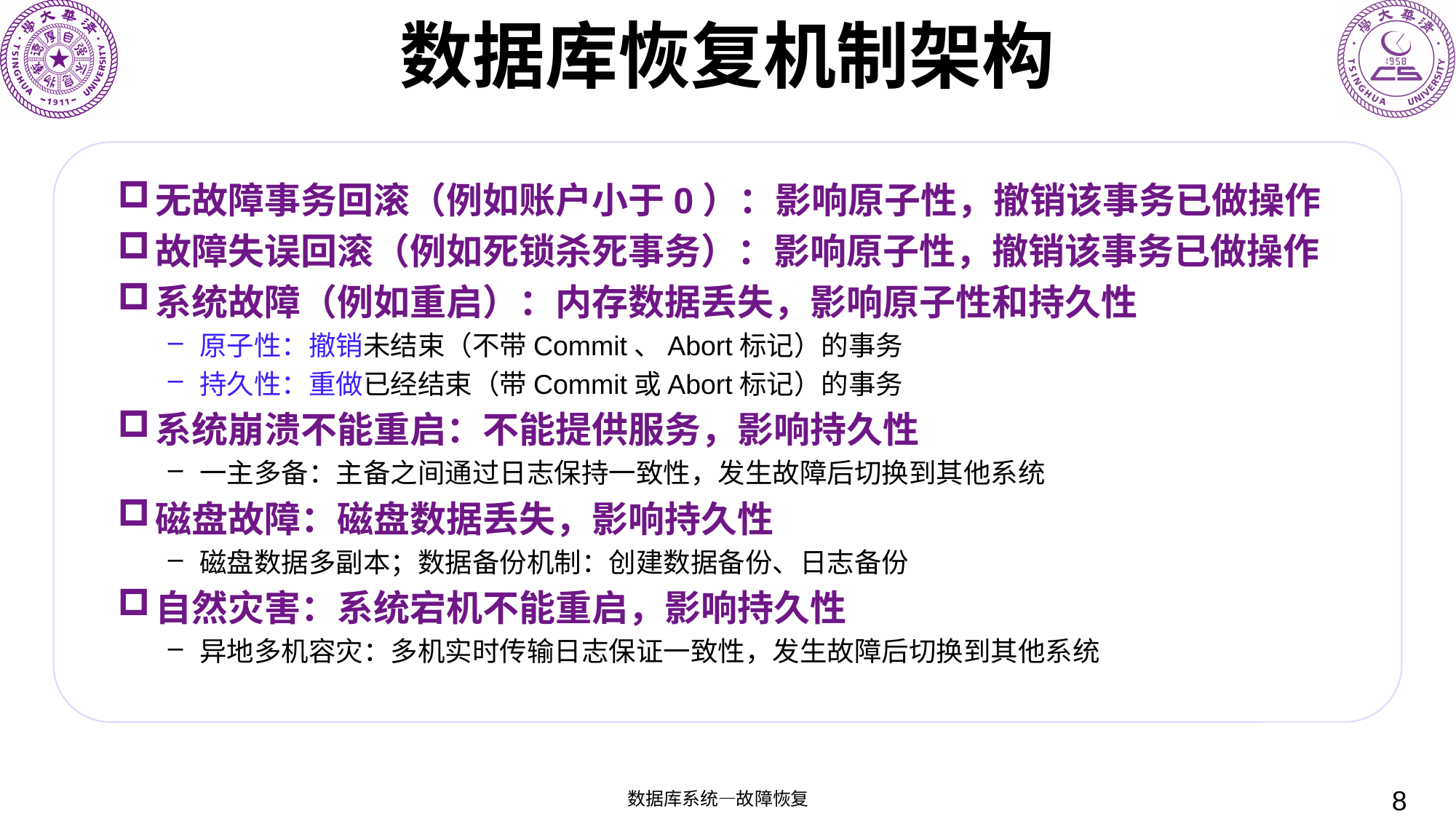

# 数据库恢复机制架构

无故障事务回滚（例如账户小于0）：影响原子性，撤销该事务已做操作
故障失误回滚（例如死锁杀死事务）：影响原子性，撤销该事务已做操作
系统故障（例如重启）：内存数据丢失，影响原子性和持久性
原子性：撤销未结束（不带Commit、Abort标记）的事务
持久性：重做已经结束（带Commit或Abort标记）的事务
系统崩溃不能重启：不能提供服务，影响持久性
一主多备：主备之间通过日志保持一致性，发生故障后切换到其他系统
磁盘故障：磁盘数据丢失，影响持久性
磁盘数据多副本；数据备份机制：创建数据备份、日志备份
自然灾害：系统宕机不能重启，影响持久性
异地多机容灾：多机实时传输日志保证一致性，发生故障后切换到其他系统
8
数据库系统—故障恢复